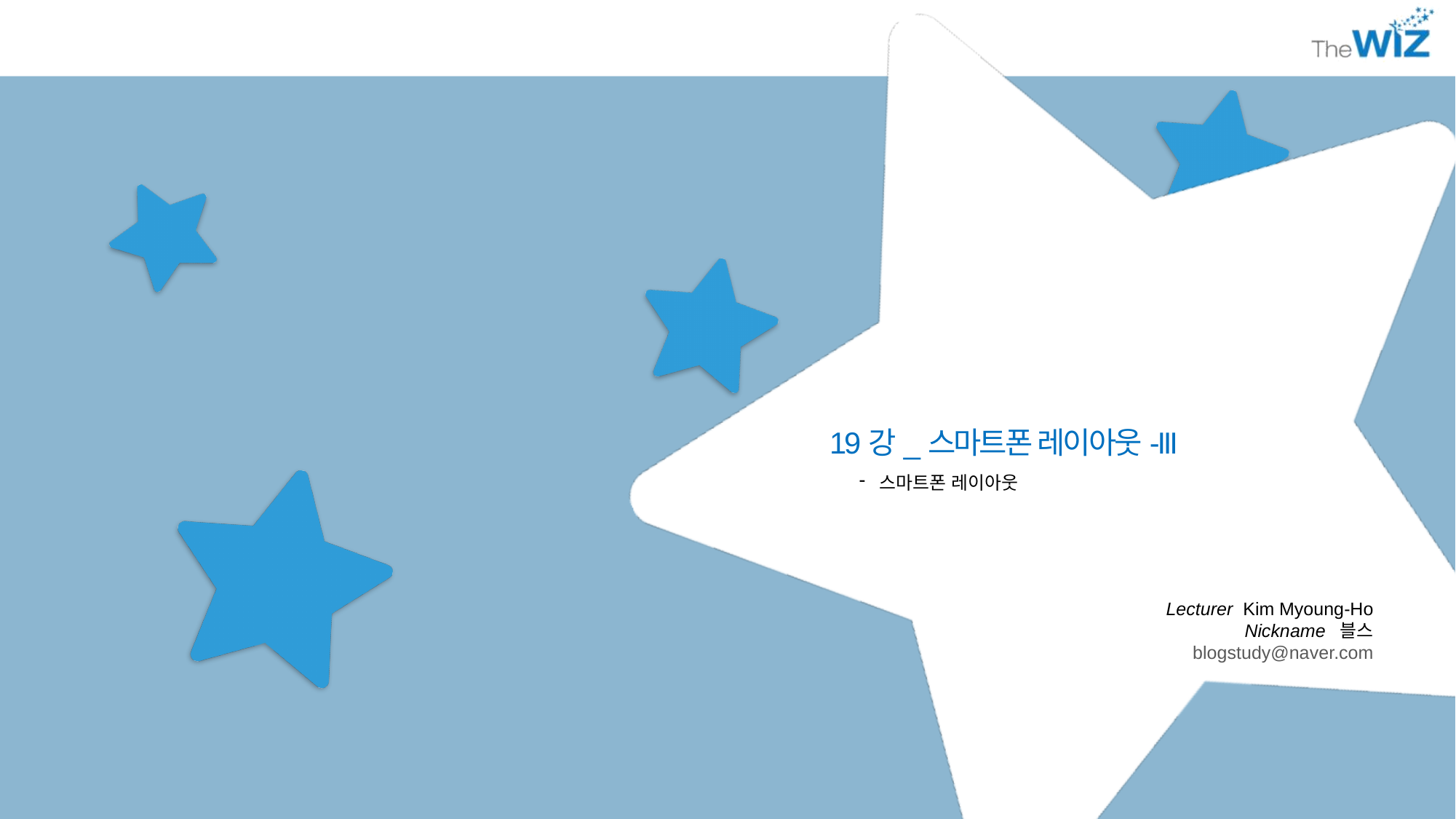

19강_스마트폰 레이아웃-III
스마트폰 레이아웃
Lecturer  Kim Myoung-Ho
Nickname  블스
blogstudy@naver.com